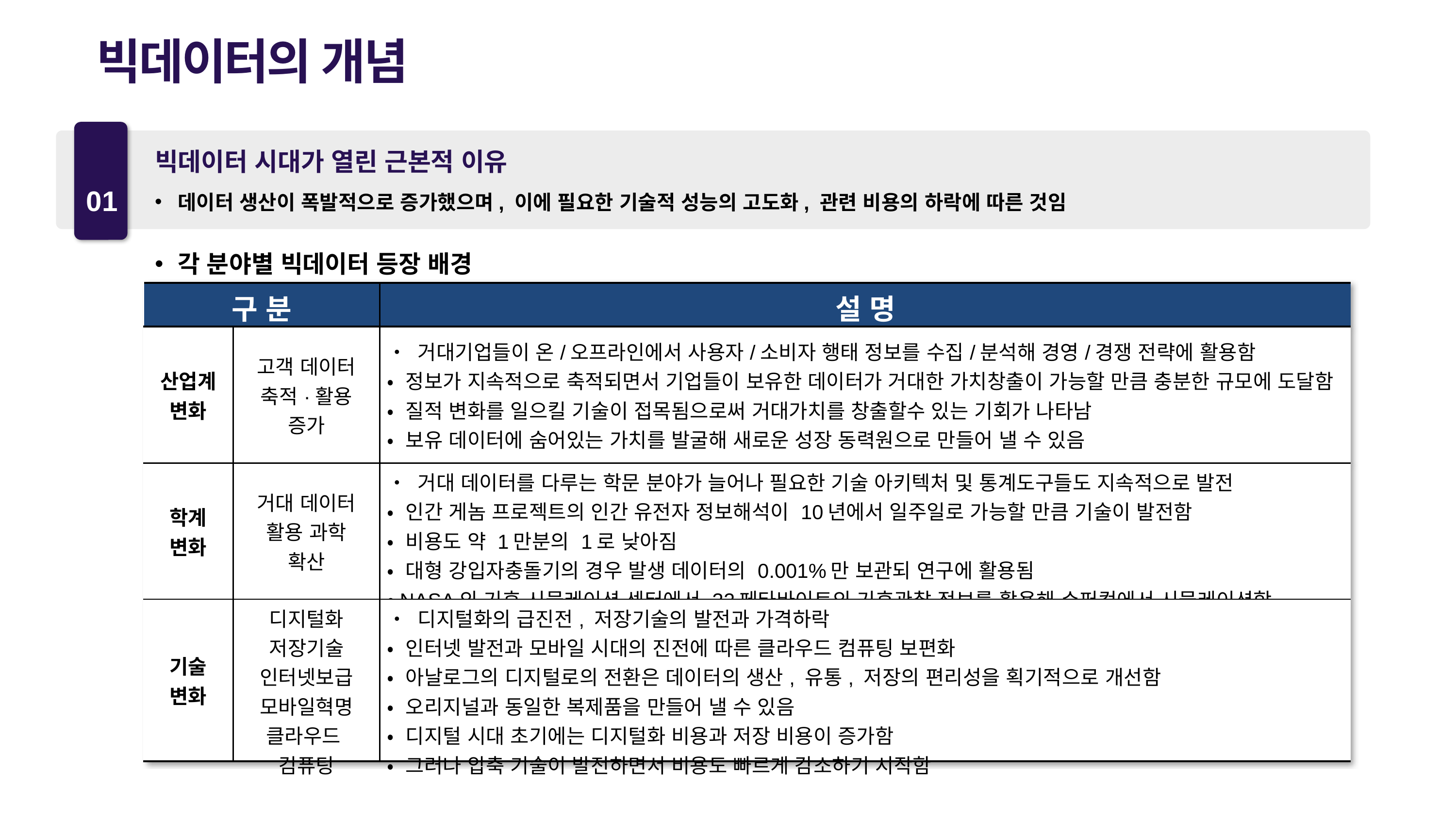

빅데이터의 개념

01
빅데이터 시대가 열린 근본적 이유

데이터 생산이 폭발적으로 증가했으며, 이에 필요한 기술적 성능의 고도화, 관련 비용의 하락에 따른 것임

각 분야별 빅데이터 등장 배경
| 구 분 |  | 설 명 |
| --- | --- | --- |
| 산업계 변화 | 고객 데이터 축적·활용 증가 | • 거대기업들이 온/오프라인에서 사용자/소비자 행태 정보를 수집/분석해 경영/경쟁 전략에 활용함 • 정보가 지속적으로 축적되면서 기업들이 보유한 데이터가 거대한 가치창출이 가능할 만큼 충분한 규모에 도달함 • 질적 변화를 일으킬 기술이 접목됨으로써 거대가치를 창출할수 있는 기회가 나타남 • 보유 데이터에 숨어있는 가치를 발굴해 새로운 성장 동력원으로 만들어 낼 수 있음 |
| 학계 변화 | 거대 데이터 활용 과학 확산 | • 거대 데이터를 다루는 학문 분야가 늘어나 필요한 기술 아키텍처 및 통계도구들도 지속적으로 발전 • 인간 게놈 프로젝트의 인간 유전자 정보해석이 10년에서 일주일로 가능할 만큼 기술이 발전함 • 비용도 약 1만분의 1로 낮아짐 • 대형 강입자충돌기의 경우 발생 데이터의 0.001%만 보관되 연구에 활용됨 • NASA의 기후 시뮬레이션 센터에서 32페타바이트의 기후관찰 정보를 활용해 슈퍼컴에서 시뮬레이션함 |
| 기술 변화 | 디지털화 저장기술 인터넷보급 모바일혁명 클라우드 컴퓨팅 | • 디지털화의 급진전, 저장기술의 발전과 가격하락 • 인터넷 발전과 모바일 시대의 진전에 따른 클라우드 컴퓨팅 보편화 • 아날로그의 디지털로의 전환은 데이터의 생산, 유통, 저장의 편리성을 획기적으로 개선함 • 오리지널과 동일한 복제품을 만들어 낼 수 있음 • 디지털 시대 초기에는 디지털화 비용과 저장 비용이 증가함 • 그러나 압축 기술이 발전하면서 비용도 빠르게 감소하기 시작함 |